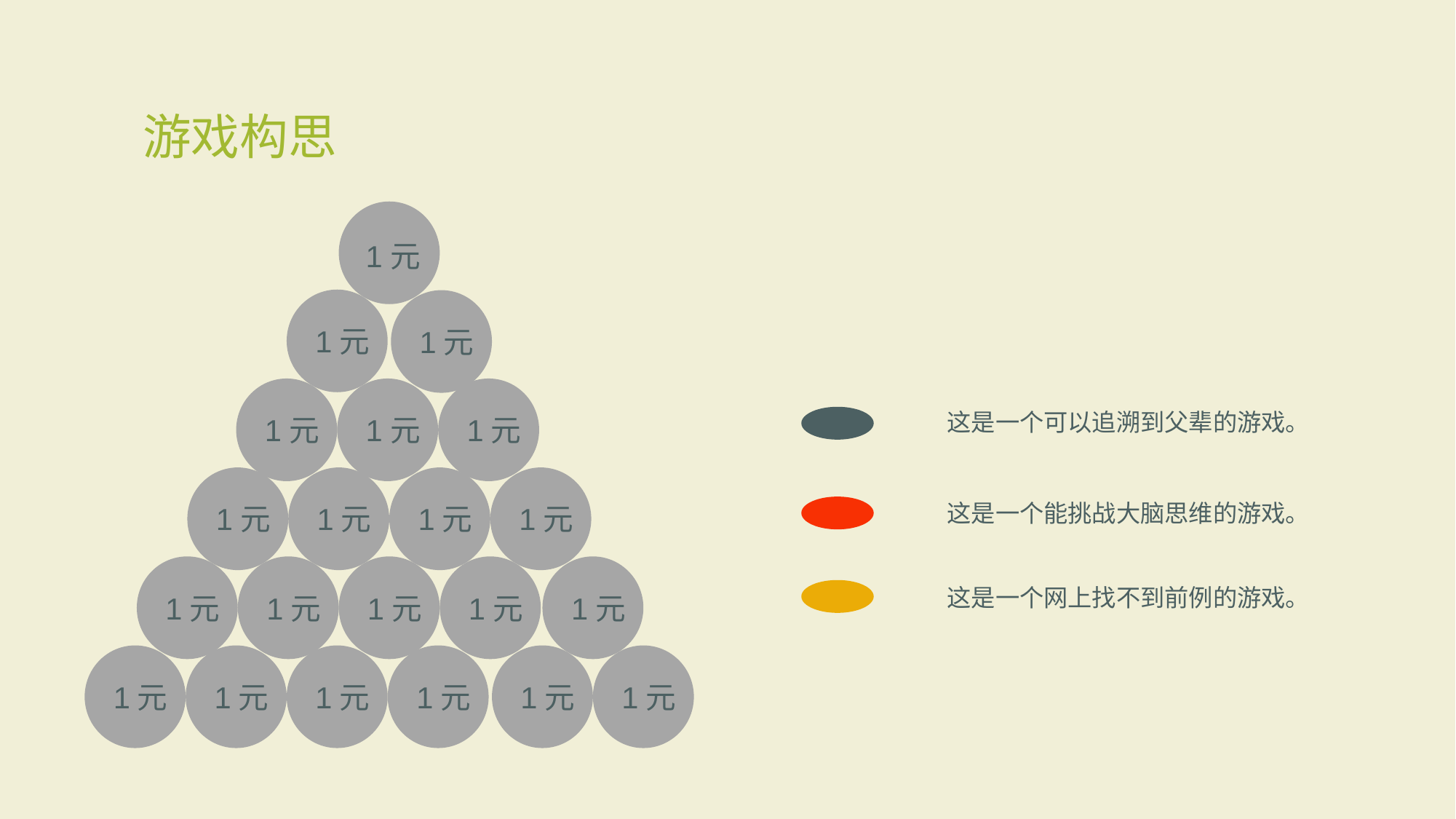

游戏构思

1元

1元
1元

这是一个可以追溯到父辈的游戏。
1元
1元
1元

这是一个能挑战大脑思维的游戏。
1元
1元
1元
1元

这是一个网上找不到前例的游戏。

1元
1元
1元
1元
1元

1元
1元
1元
1元
1元
1元